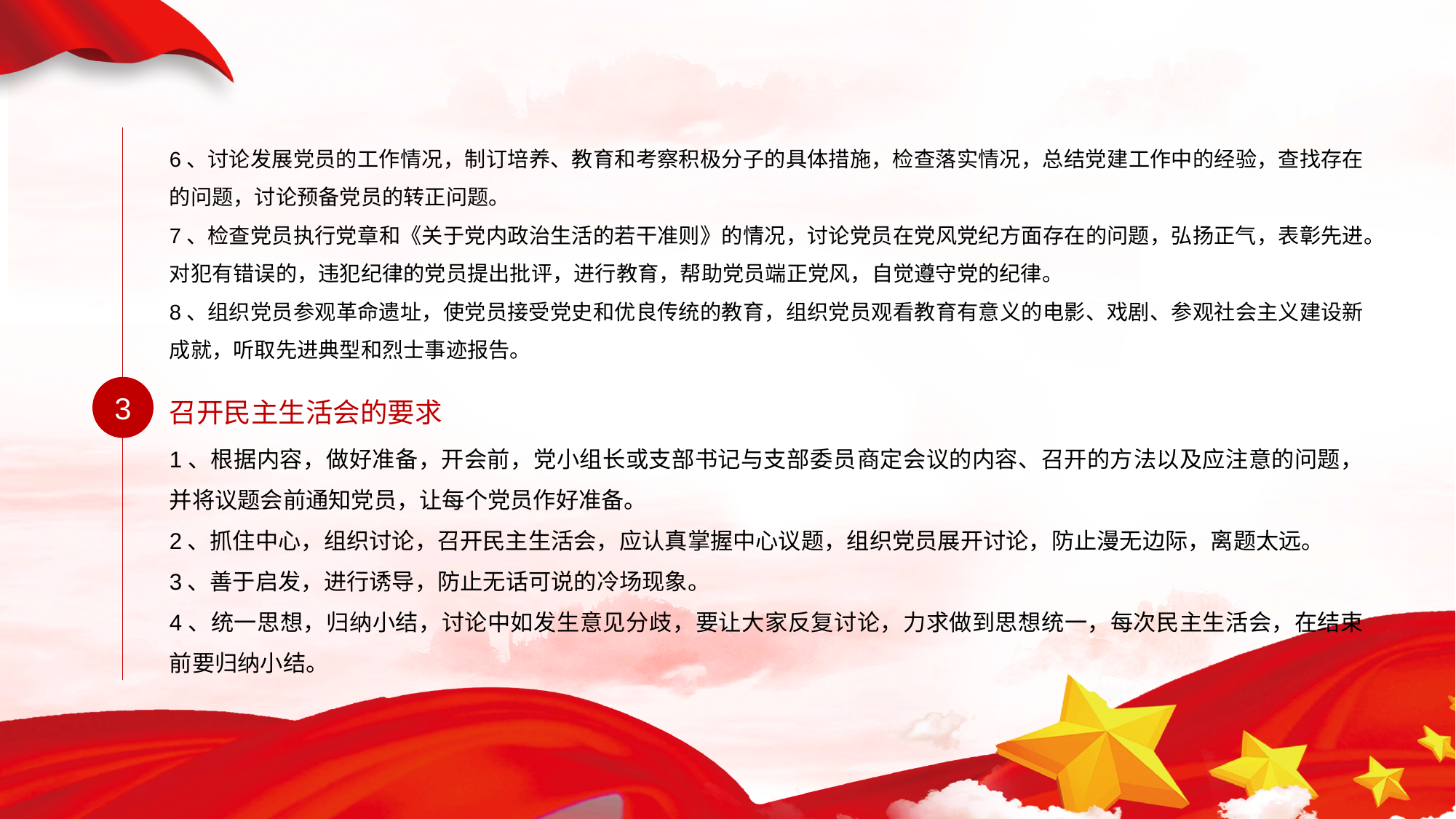

6、讨论发展党员的工作情况，制订培养、教育和考察积极分子的具体措施，检查落实情况，总结党建工作中的经验，查找存在的问题，讨论预备党员的转正问题。
7、检查党员执行党章和《关于党内政治生活的若干准则》的情况，讨论党员在党风党纪方面存在的问题，弘扬正气，表彰先进。对犯有错误的，违犯纪律的党员提出批评，进行教育，帮助党员端正党风，自觉遵守党的纪律。
8、组织党员参观革命遗址，使党员接受党史和优良传统的教育，组织党员观看教育有意义的电影、戏剧、参观社会主义建设新成就，听取先进典型和烈士事迹报告。
3
召开民主生活会的要求
1、根据内容，做好准备，开会前，党小组长或支部书记与支部委员商定会议的内容、召开的方法以及应注意的问题，并将议题会前通知党员，让每个党员作好准备。
2、抓住中心，组织讨论，召开民主生活会，应认真掌握中心议题，组织党员展开讨论，防止漫无边际，离题太远。
3、善于启发，进行诱导，防止无话可说的冷场现象。
4、统一思想，归纳小结，讨论中如发生意见分歧，要让大家反复讨论，力求做到思想统一，每次民主生活会，在结束前要归纳小结。